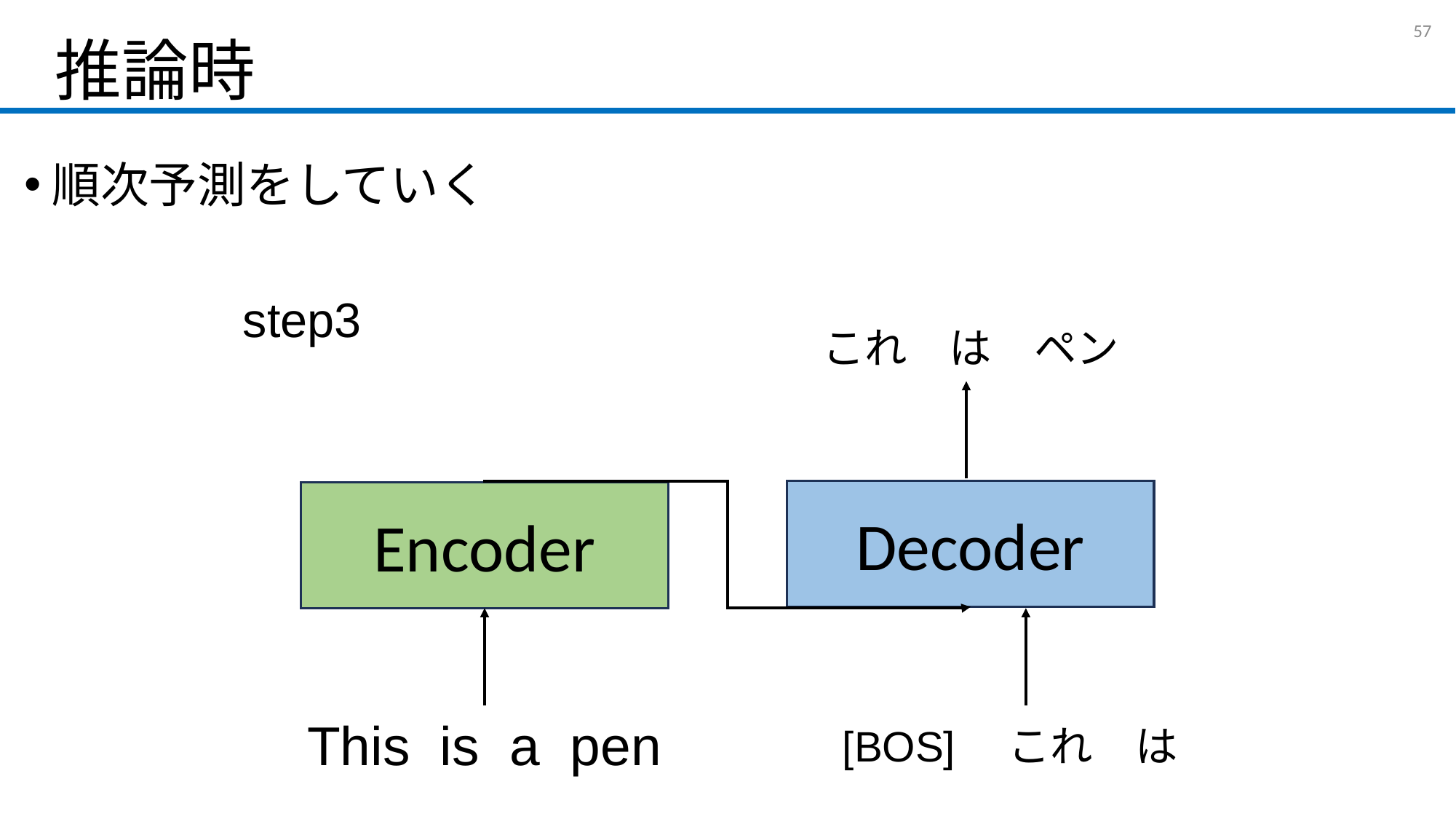

# 推論時
57
順次予測をしていく

		step3
これ　は　ペン
Decoder
Encoder
This  is  a  pen
[BOS]　これ　は